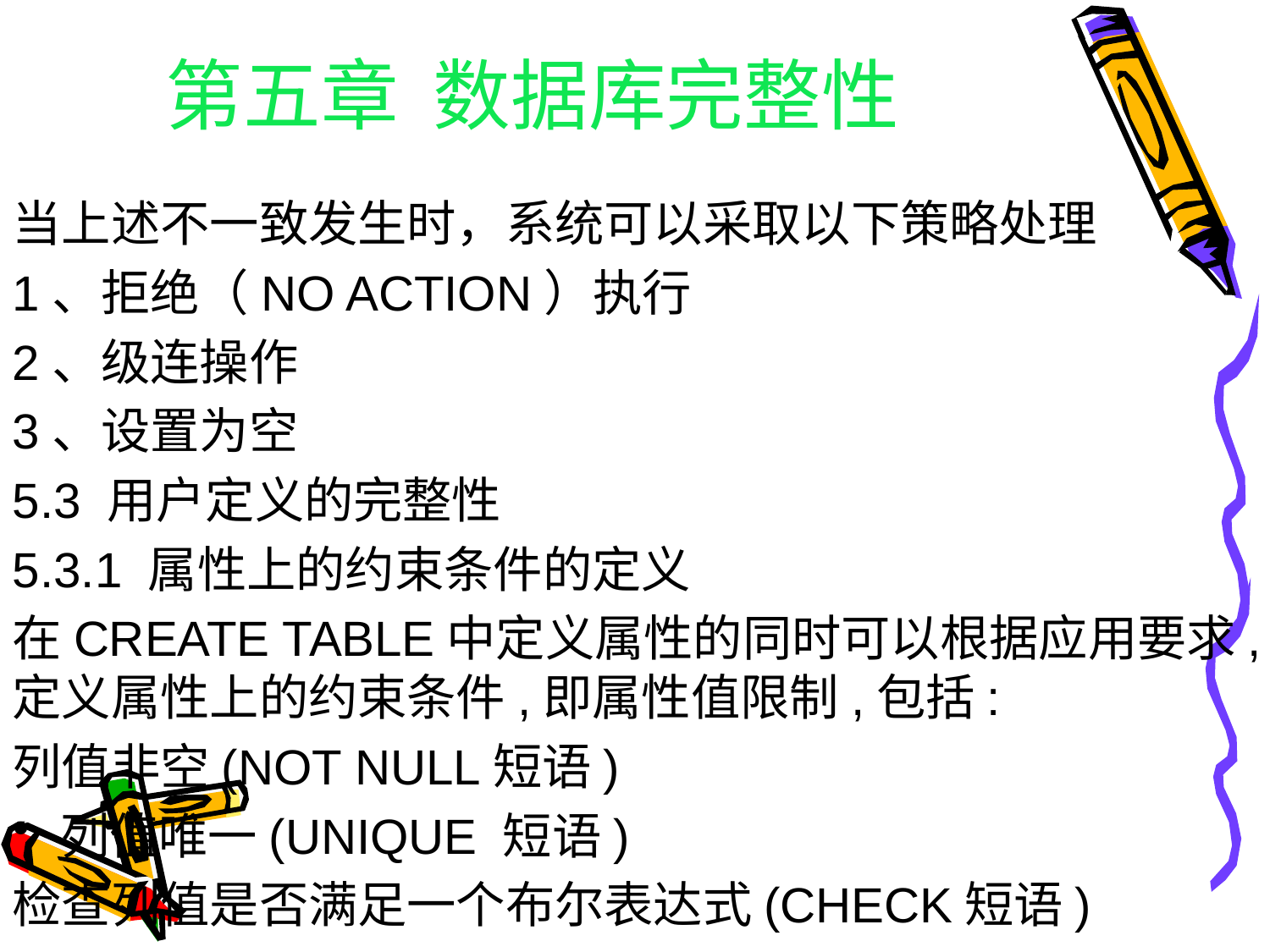

# 第五章  数据库完整性
当上述不一致发生时，系统可以采取以下策略处理
1、拒绝（NO ACTION）执行
2、级连操作
3、设置为空
5.3 用户定义的完整性
5.3.1 属性上的约束条件的定义
在CREATE TABLE中定义属性的同时可以根据应用要求,定义属性上的约束条件,即属性值限制,包括:
列值非空(NOT NULL短语)
列值唯一(UNIQUE 短语)
检查列值是否满足一个布尔表达式(CHECK短语)